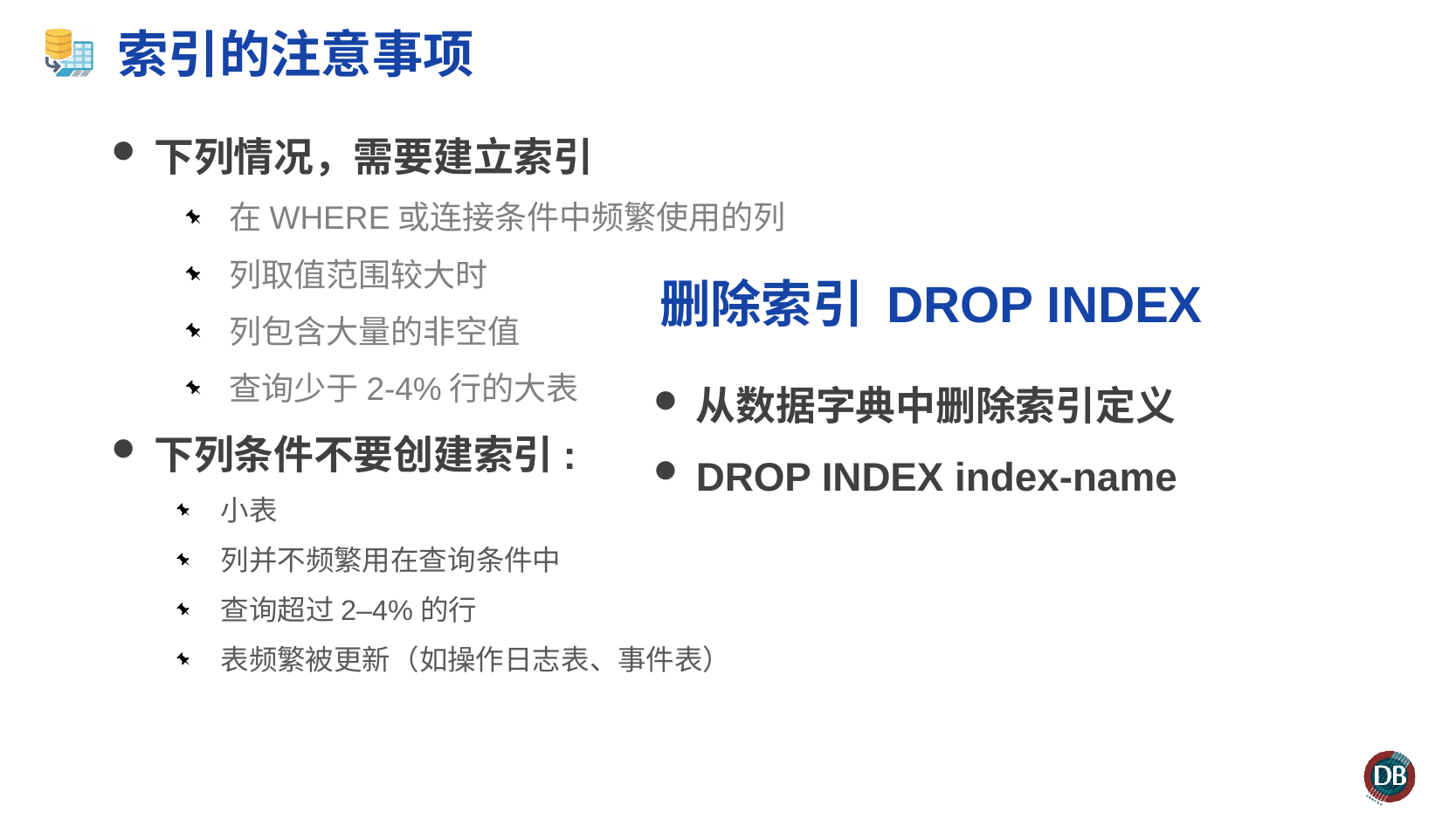

# 索引的注意事项
下列情况，需要建立索引
在WHERE或连接条件中频繁使用的列
列取值范围较大时
列包含大量的非空值
查询少于2-4%行的大表
下列条件不要创建索引:
小表
列并不频繁用在查询条件中
查询超过2–4%的行
表频繁被更新（如操作日志表、事件表）
删除索引 DROP INDEX

从数据字典中删除索引定义
DROP INDEX index-name